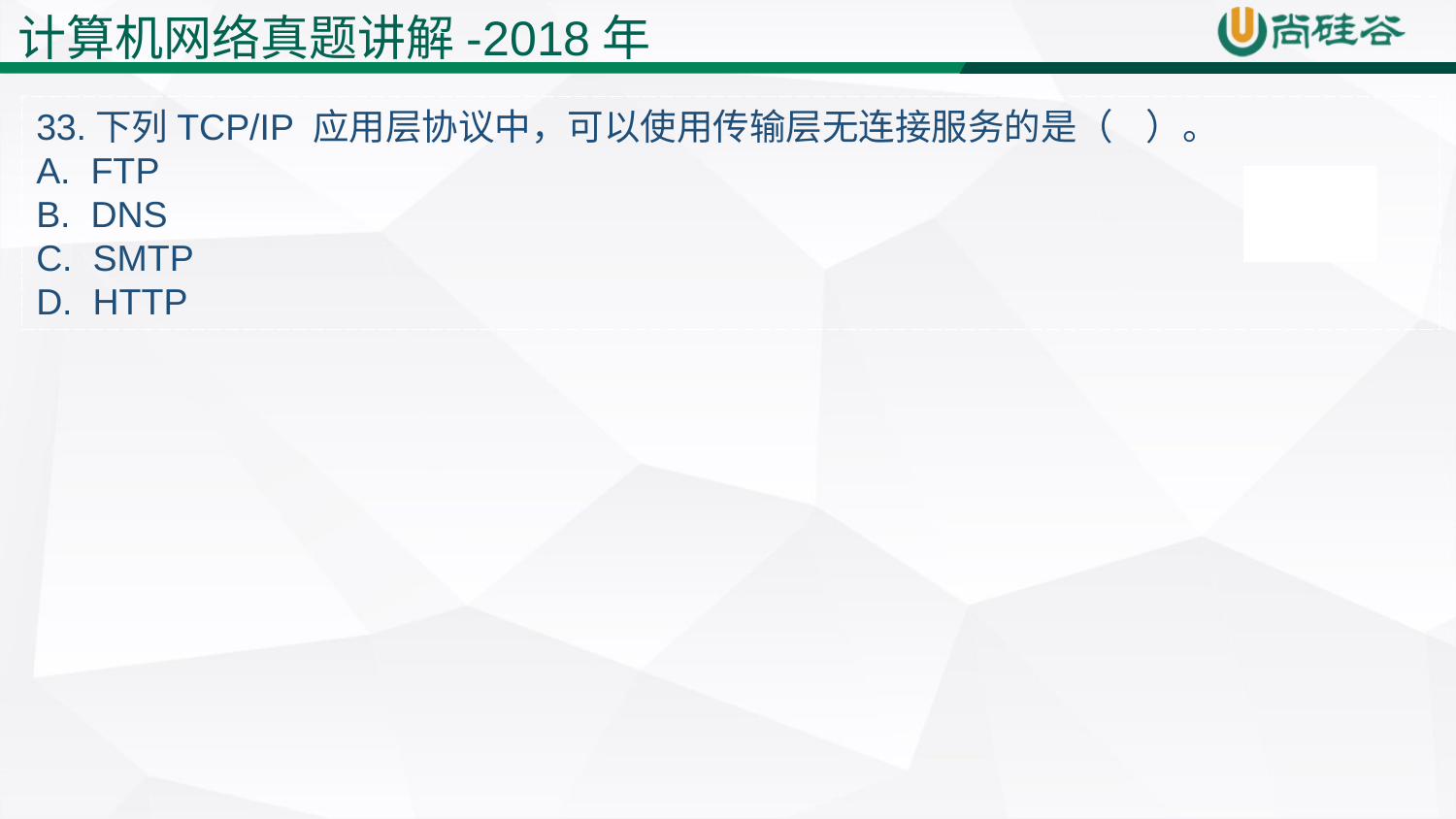

计算机网络真题讲解-2018年

33.下列TCP/IP 应用层协议中，可以使用传输层无连接服务的是（    ）。
A.  FTP
B.  DNS
C.  SMTP
D.  HTTP